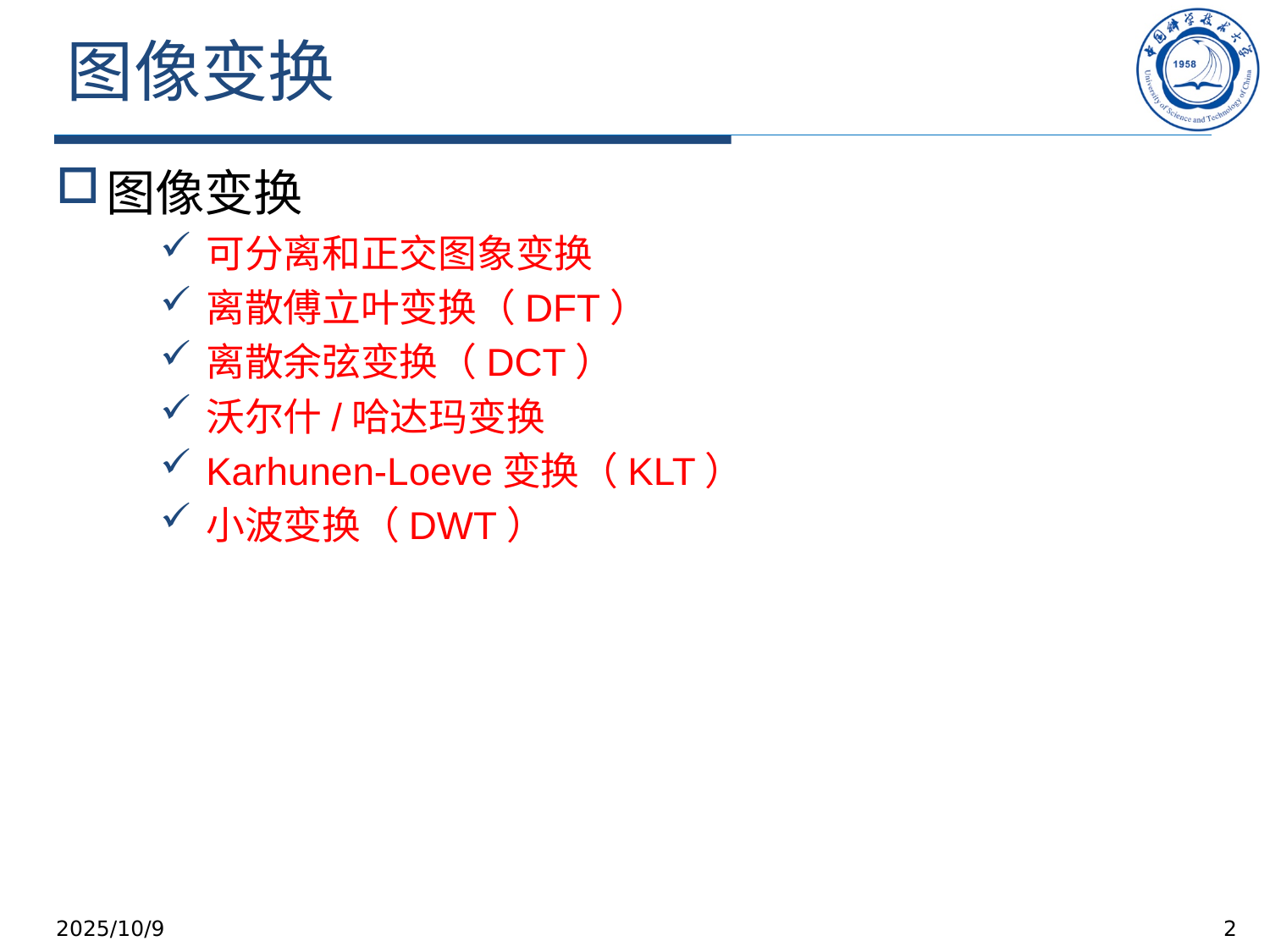

# 图像变换
图像变换
可分离和正交图象变换
离散傅立叶变换（DFT）
离散余弦变换（DCT）
沃尔什/哈达玛变换
Karhunen-Loeve变换（KLT）
小波变换（DWT）
2025/10/9
2